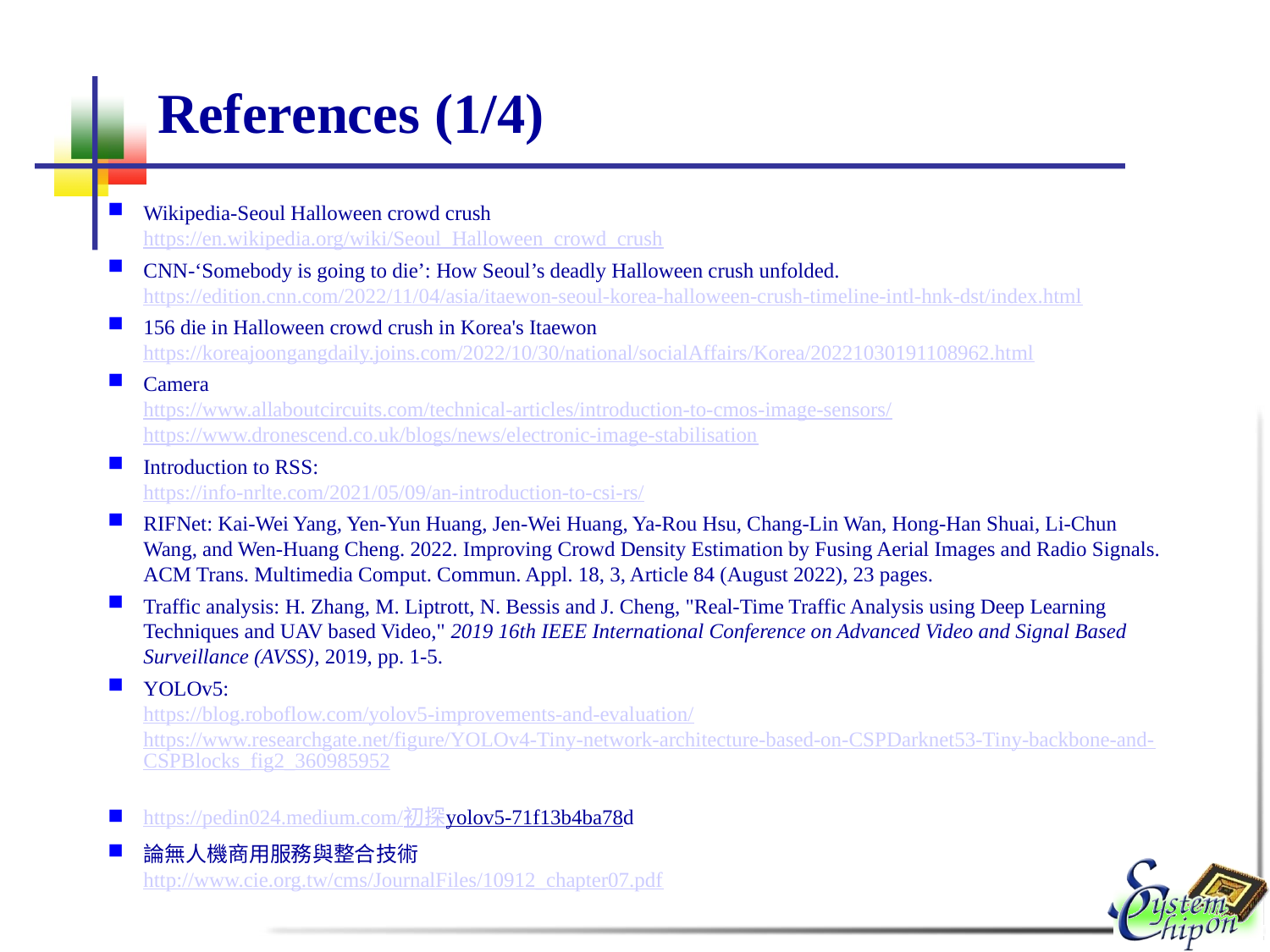

# References (1/4)
Wikipedia-Seoul Halloween crowd crush
https://en.wikipedia.org/wiki/Seoul_Halloween_crowd_crush
CNN-‘Somebody is going to die’: How Seoul’s deadly Halloween crush unfolded.
https://edition.cnn.com/2022/11/04/asia/itaewon-seoul-korea-halloween-crush-timeline-intl-hnk-dst/index.html
156 die in Halloween crowd crush in Korea's Itaewon
https://koreajoongangdaily.joins.com/2022/10/30/national/socialAffairs/Korea/20221030191108962.html
Camera
https://www.allaboutcircuits.com/technical-articles/introduction-to-cmos-image-sensors/
https://www.dronescend.co.uk/blogs/news/electronic-image-stabilisation
Introduction to RSS:
https://info-nrlte.com/2021/05/09/an-introduction-to-csi-rs/
RIFNet: Kai-Wei Yang, Yen-Yun Huang, Jen-Wei Huang, Ya-Rou Hsu, Chang-Lin Wan, Hong-Han Shuai, Li-Chun Wang, and Wen-Huang Cheng. 2022. Improving Crowd Density Estimation by Fusing Aerial Images and Radio Signals. ACM Trans. Multimedia Comput. Commun. Appl. 18, 3, Article 84 (August 2022), 23 pages.
Traffic analysis: H. Zhang, M. Liptrott, N. Bessis and J. Cheng, "Real-Time Traffic Analysis using Deep Learning Techniques and UAV based Video," 2019 16th IEEE International Conference on Advanced Video and Signal Based Surveillance (AVSS), 2019, pp. 1-5.
YOLOv5:
https://blog.roboflow.com/yolov5-improvements-and-evaluation/
https://www.researchgate.net/figure/YOLOv4-Tiny-network-architecture-based-on-CSPDarknet53-Tiny-backbone-and-CSPBlocks_fig2_360985952
https://pedin024.medium.com/初探yolov5-71f13b4ba78d
論無人機商用服務與整合技術
http://www.cie.org.tw/cms/JournalFiles/10912_chapter07.pdf